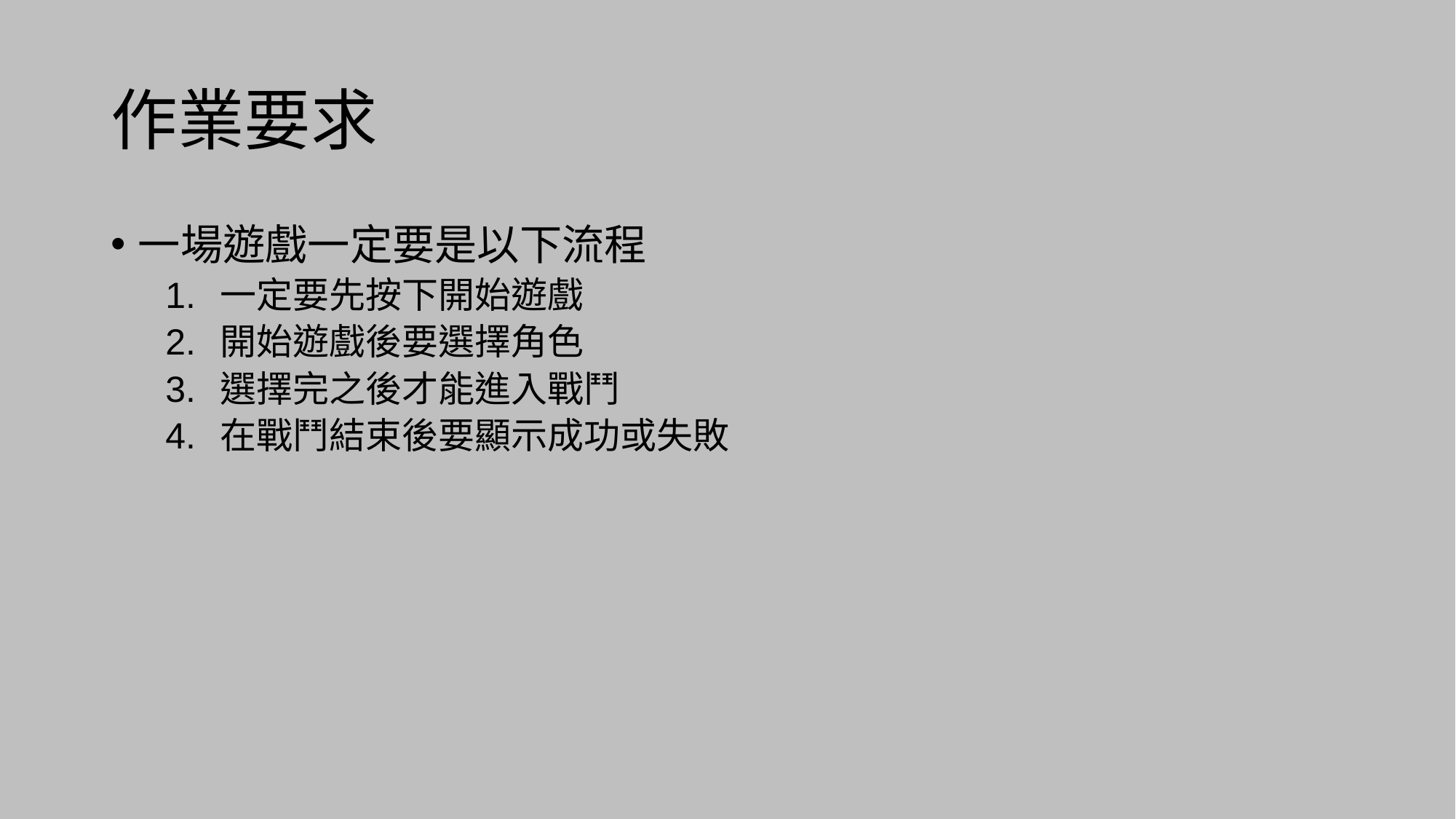

# 作業要求
一場遊戲一定要是以下流程
一定要先按下開始遊戲
開始遊戲後要選擇角色
選擇完之後才能進入戰鬥
在戰鬥結束後要顯示成功或失敗